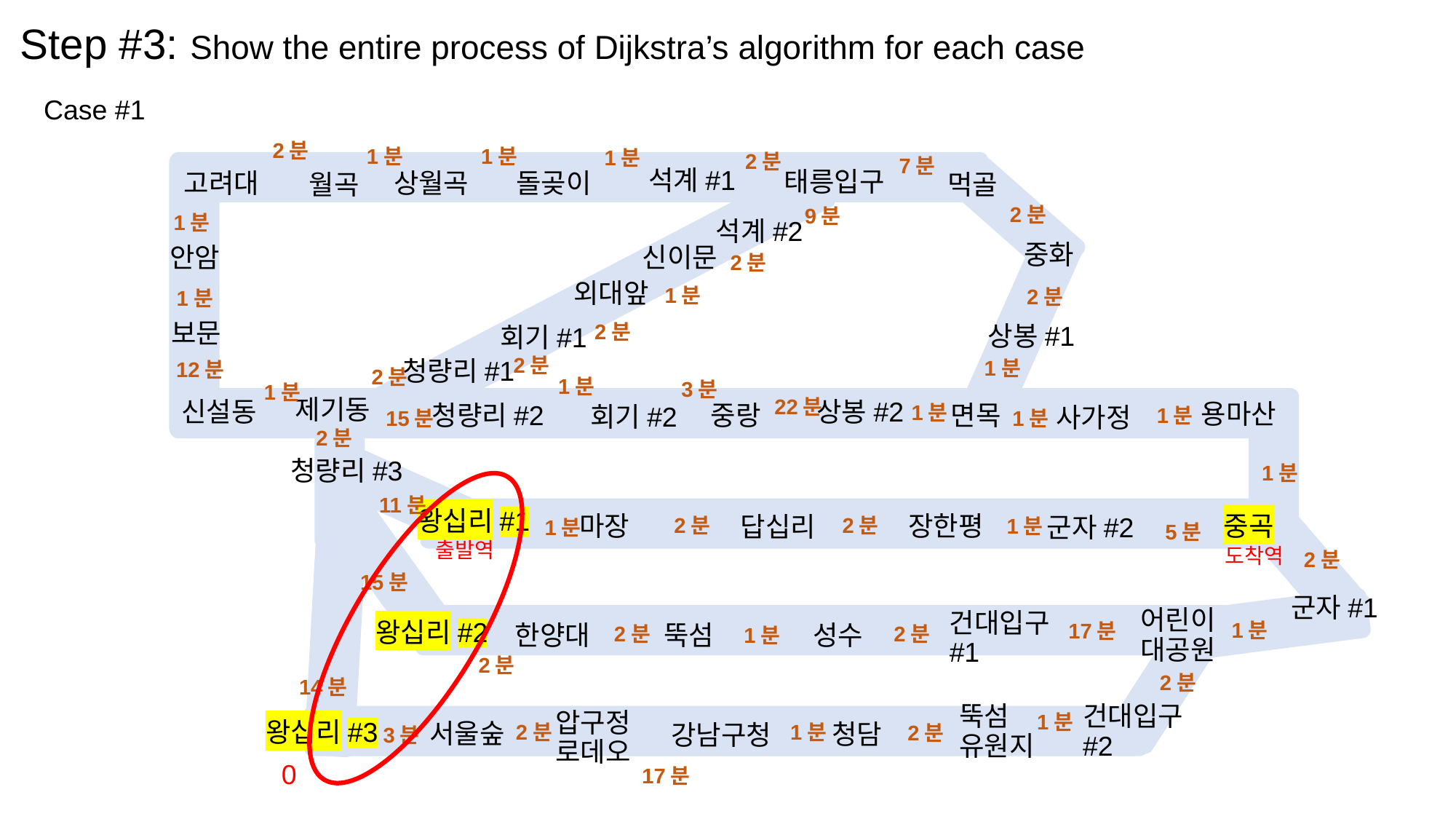

Step #3: Show the entire process of Dijkstra’s algorithm for each case
Case #1
2분
1분
1분
1분
2분
7분
석계#1
태릉입구
고려대
상월곡
돌곶이
먹골
월곡

2분
9분
석계#2
1분

중화
안암
신이문
2분
외대앞
1분
2분
1분

보문
상봉#1
회기#1
2분

청량리#1
2분
1분
12분
2분
1분
3분
1분
제기동
상봉#2
신설동
용마산
면목
청량리#2
중랑
회기#2
22분
사가정
1분
1분

15분
1분
2분
청량리#3
1분

11분
왕십리#1
마장
장한평
중곡
답십리
군자#2
2분
2분
1분
1분

5분
출발역
도착역
2분

15분
군자#1
왕십리#2
한양대
뚝섬
성수
어린이
대공원
건대입구#1

1분
17분
2분
2분

1분

2분
2분
14분

뚝섬
유원지
건대입구#2
왕십리#3
1분
서울숲
청담
강남구청
압구정
로데오
2분
1분
2분
3분

17분

0